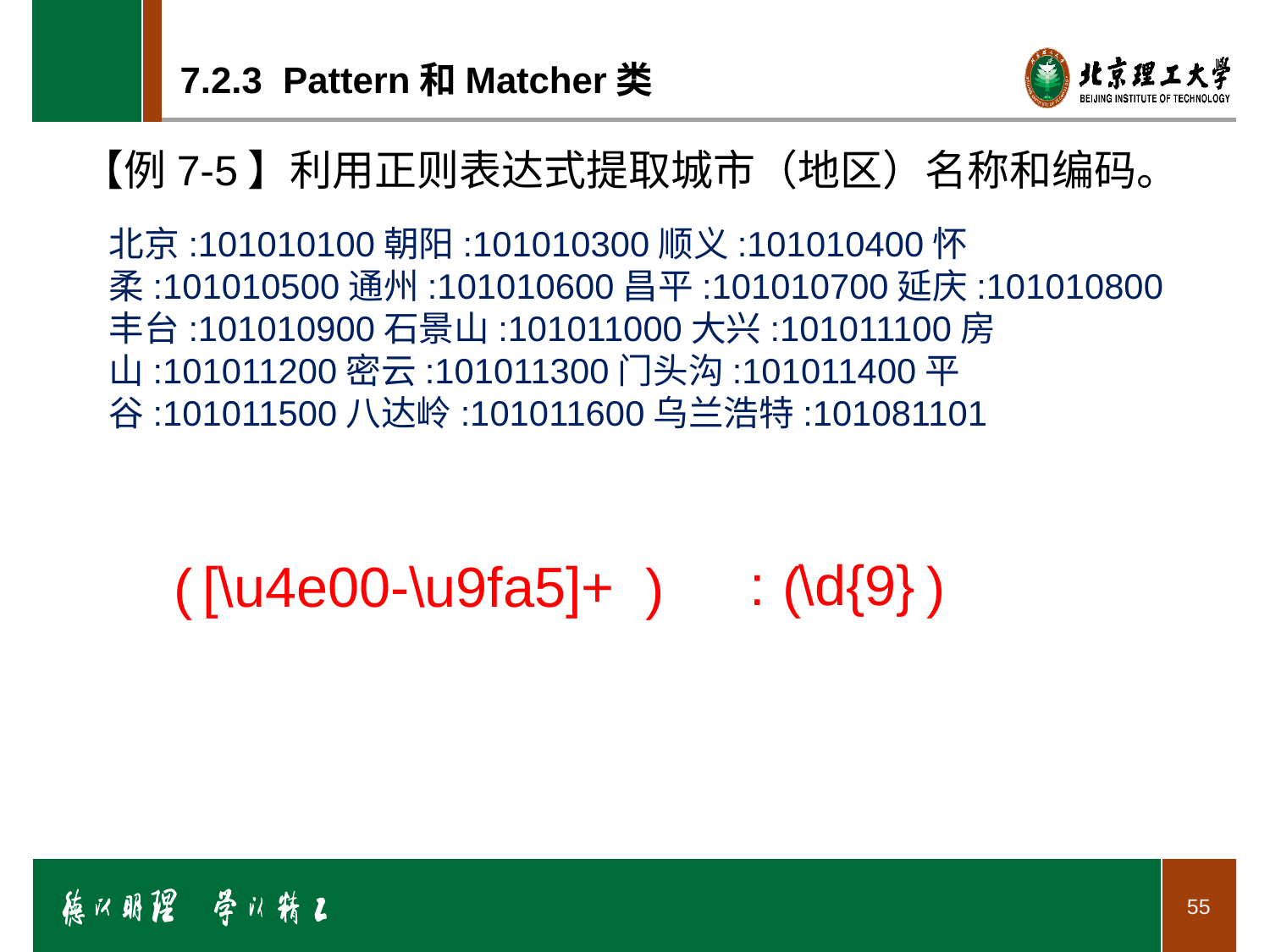

# 7.2.3  Pattern和Matcher类
【例7-5】利用正则表达式提取城市（地区）名称和编码。

北京:101010100朝阳:101010300顺义:101010400怀柔:101010500通州:101010600昌平:101010700延庆:101010800丰台:101010900石景山:101011000大兴:101011100房山:101011200密云:101011300门头沟:101011400平谷:101011500八达岭:101011600乌兰浩特:101081101
:
\d{9}
[\u4e00-\u9fa5]+
(        )
(                             )